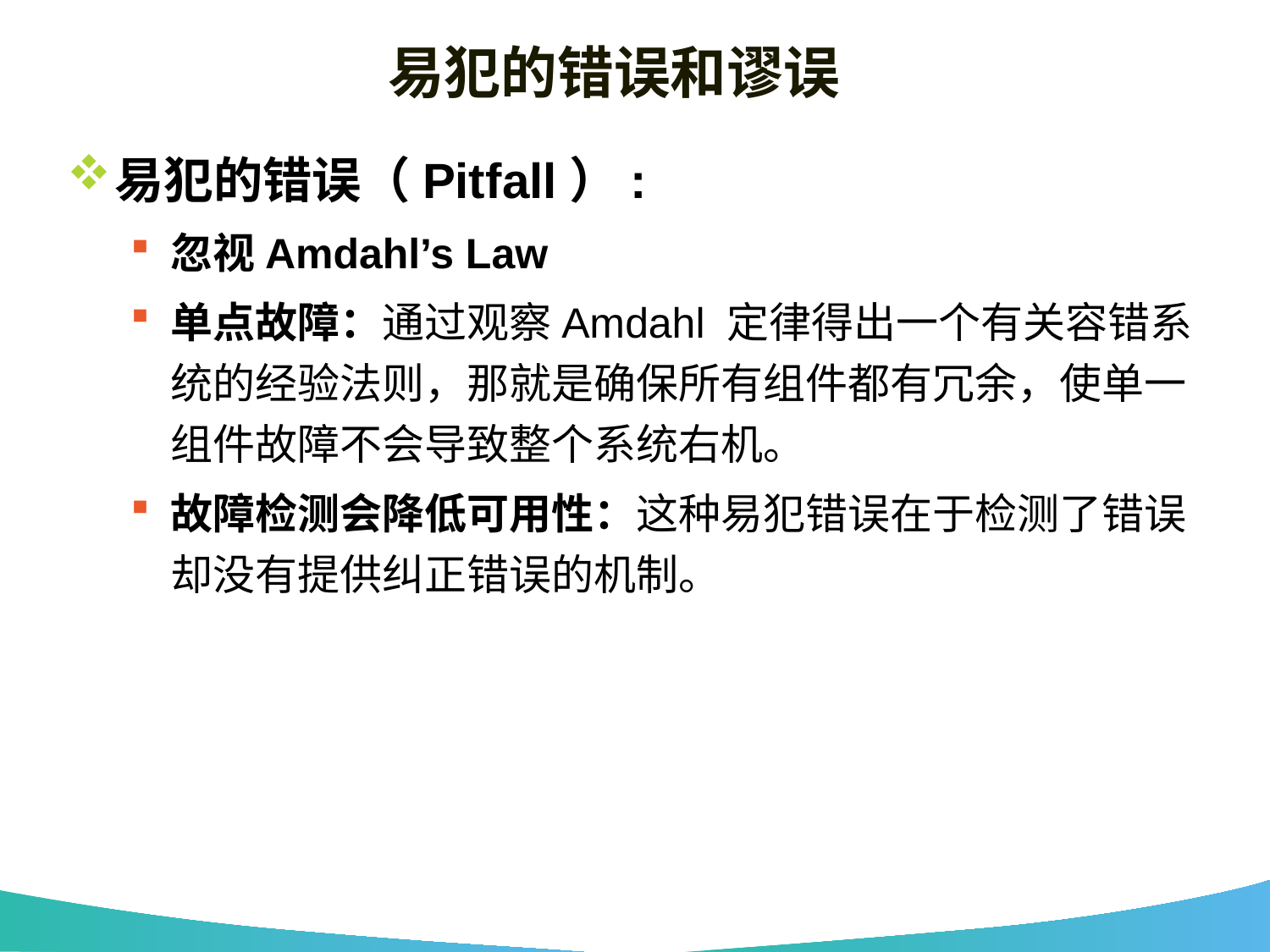

# 易犯的错误和谬误
易犯的错误（Pitfall）:
忽视Amdahl’s Law
单点故障：通过观察Amdahl 定律得出一个有关容错系统的经验法则，那就是确保所有组件都有冗余，使单一组件故障不会导致整个系统右机。
故障检测会降低可用性：这种易犯错误在于检测了错误却没有提供纠正错误的机制。